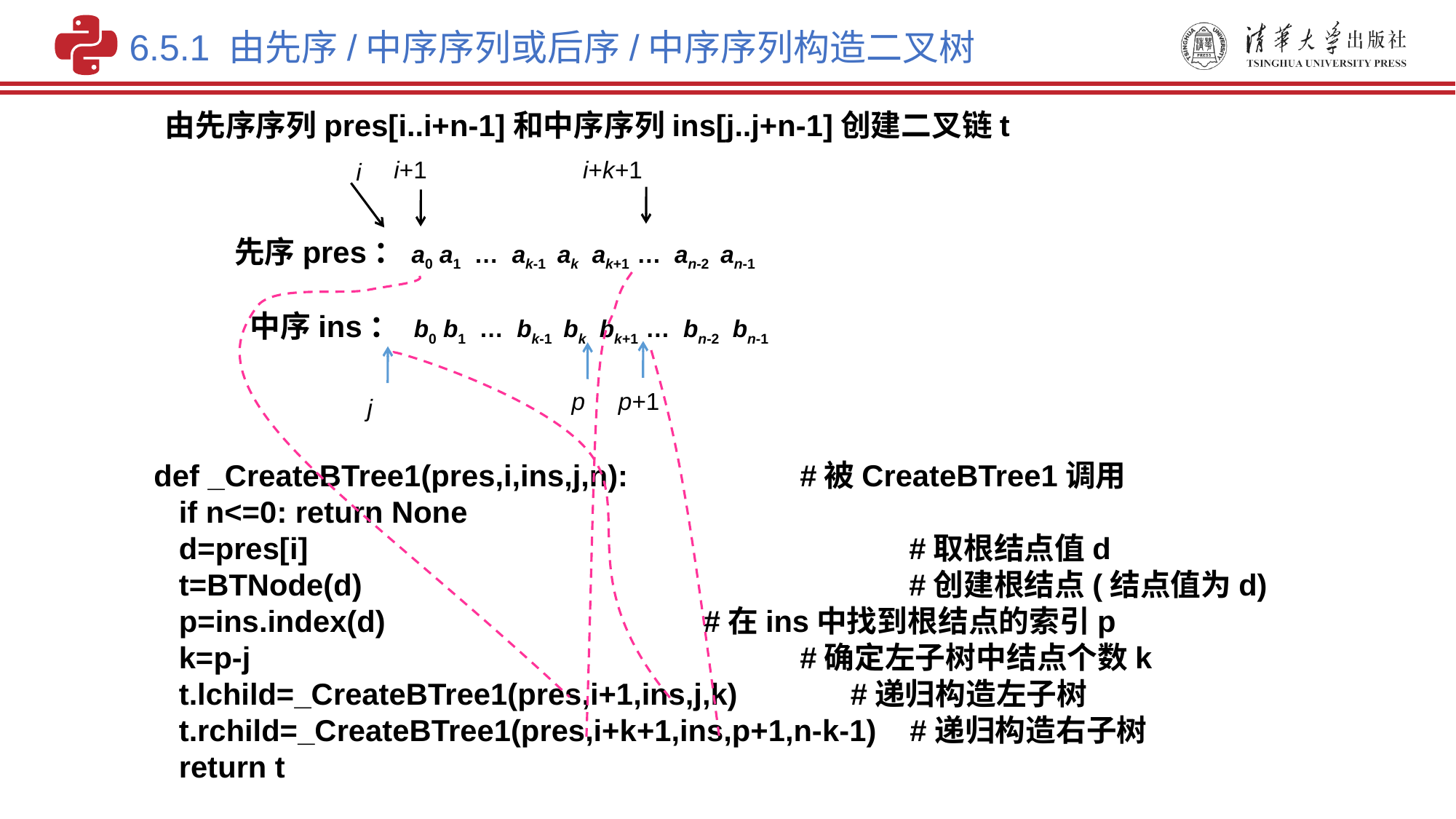

6.5.1 由先序/中序序列或后序/中序序列构造二叉树
由先序序列pres[i..i+n-1]和中序序列ins[j..j+n-1]创建二叉链t
i+1
i+k+1
i
先序pres：a0 a1  …  ak-1   ak  ak+1  …  an-2   an-1
中序ins： b0 b1  …  bk-1   bk  bk+1  …  bn-2  bn-1
p+1
p
j

def _CreateBTree1(pres,i,ins,j,n):     	            #被CreateBTree1调用
   if n<=0: return None
   d=pres[i]					            #取根结点值d
   t=BTNode(d)					            #创建根结点(结点值为d)
   p=ins.index(d)                                      #在ins中找到根结点的索引p
   k=p-j					            #确定左子树中结点个数k
   t.lchild=_CreateBTree1(pres,i+1,ins,j,k)  	     #递归构造左子树
   t.rchild=_CreateBTree1(pres,i+k+1,ins,p+1,n-k-1)    #递归构造右子树
   return t